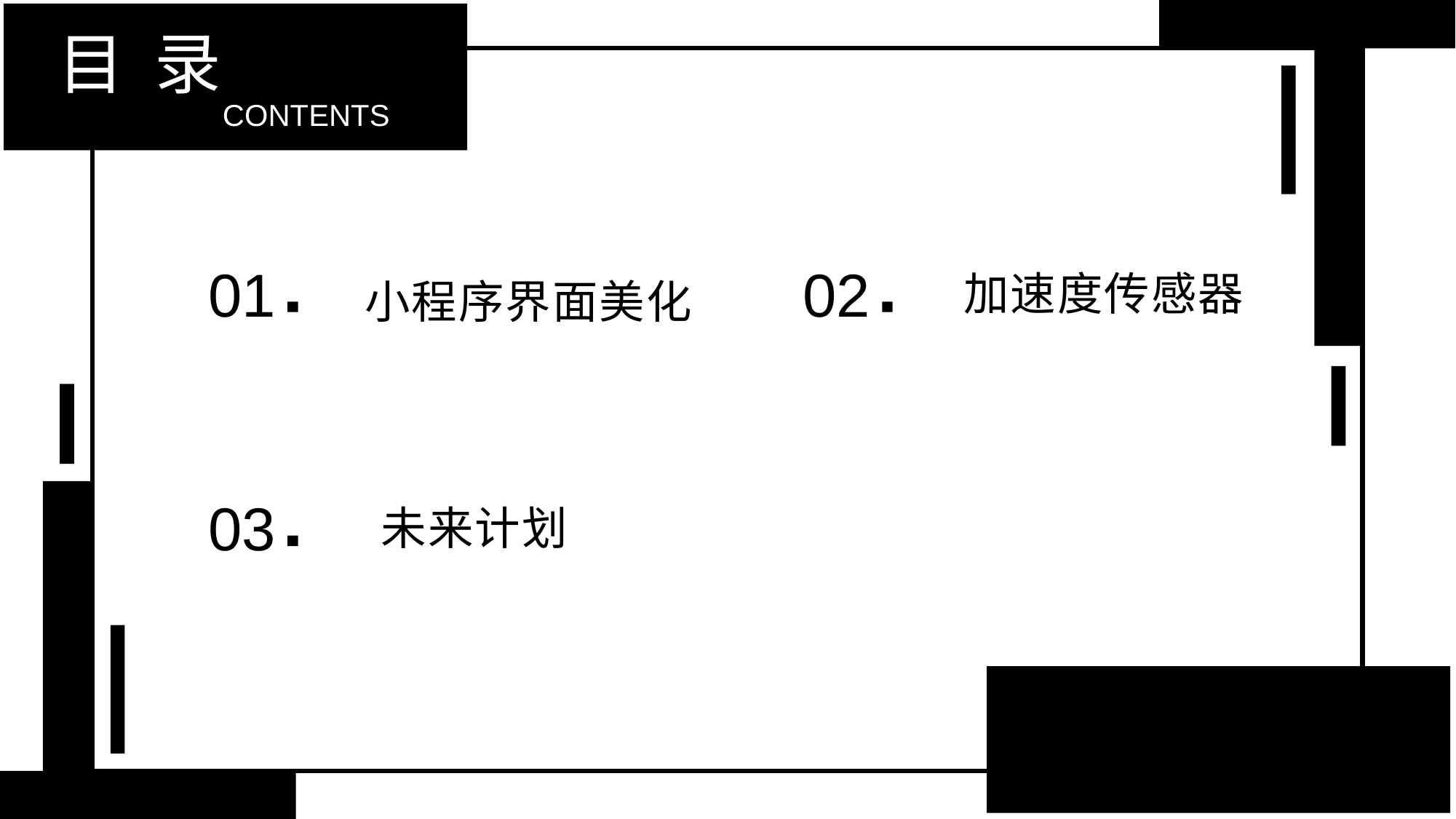

目  录
CONTENTS
01

小程序界面美化
02

加速度传感器
03

未来计划